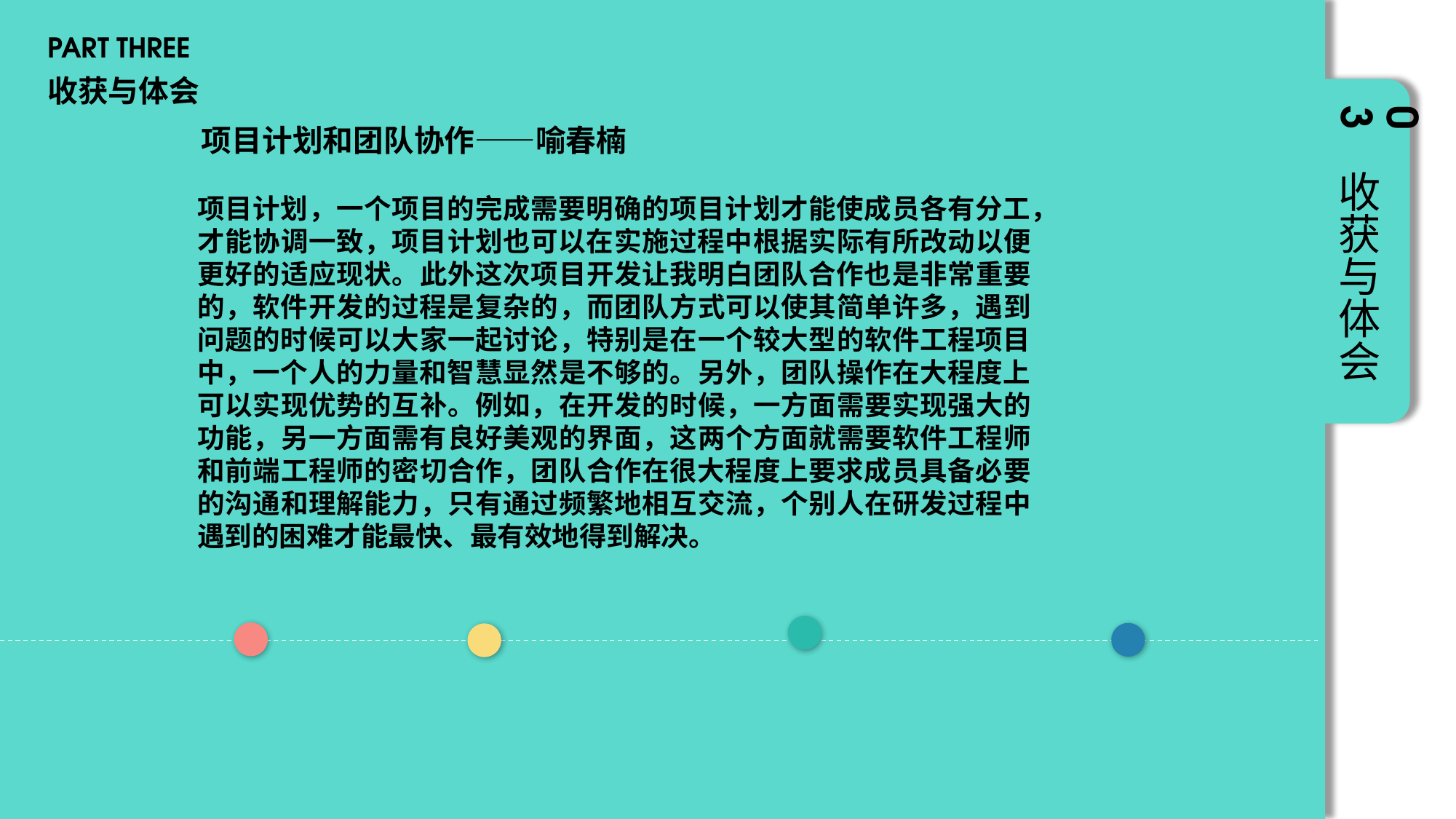

PART THREE
收获与体会
03
项目计划和团队协作——喻春楠
收获与体会
项目计划，一个项目的完成需要明确的项目计划才能使成员各有分工，才能协调一致，项目计划也可以在实施过程中根据实际有所改动以便更好的适应现状。此外这次项目开发让我明白团队合作也是非常重要的，软件开发的过程是复杂的，而团队方式可以使其简单许多，遇到问题的时候可以大家一起讨论，特别是在一个较大型的软件工程项目中，一个人的力量和智慧显然是不够的。另外，团队操作在大程度上可以实现优势的互补。例如，在开发的时候，一方面需要实现强大的功能，另一方面需有良好美观的界面，这两个方面就需要软件工程师和前端工程师的密切合作，团队合作在很大程度上要求成员具备必要的沟通和理解能力，只有通过频繁地相互交流，个别人在研发过程中遇到的困难才能最快、最有效地得到解决。